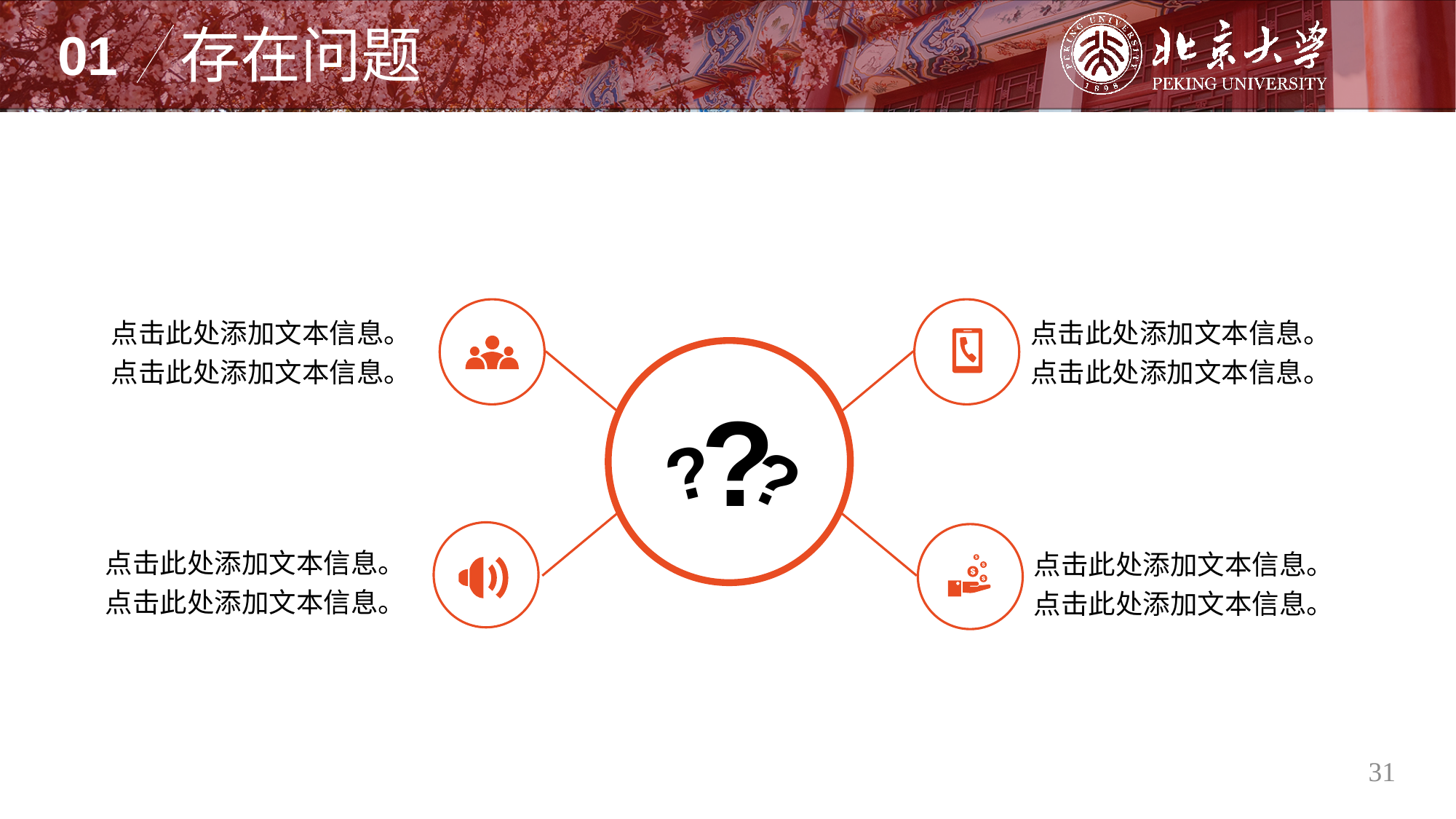

存在问题
01

点击此处添加文本信息。点击此处添加文本信息。
点击此处添加文本信息。点击此处添加文本信息。

?
?
?

点击此处添加文本信息。点击此处添加文本信息。
点击此处添加文本信息。点击此处添加文本信息。

31